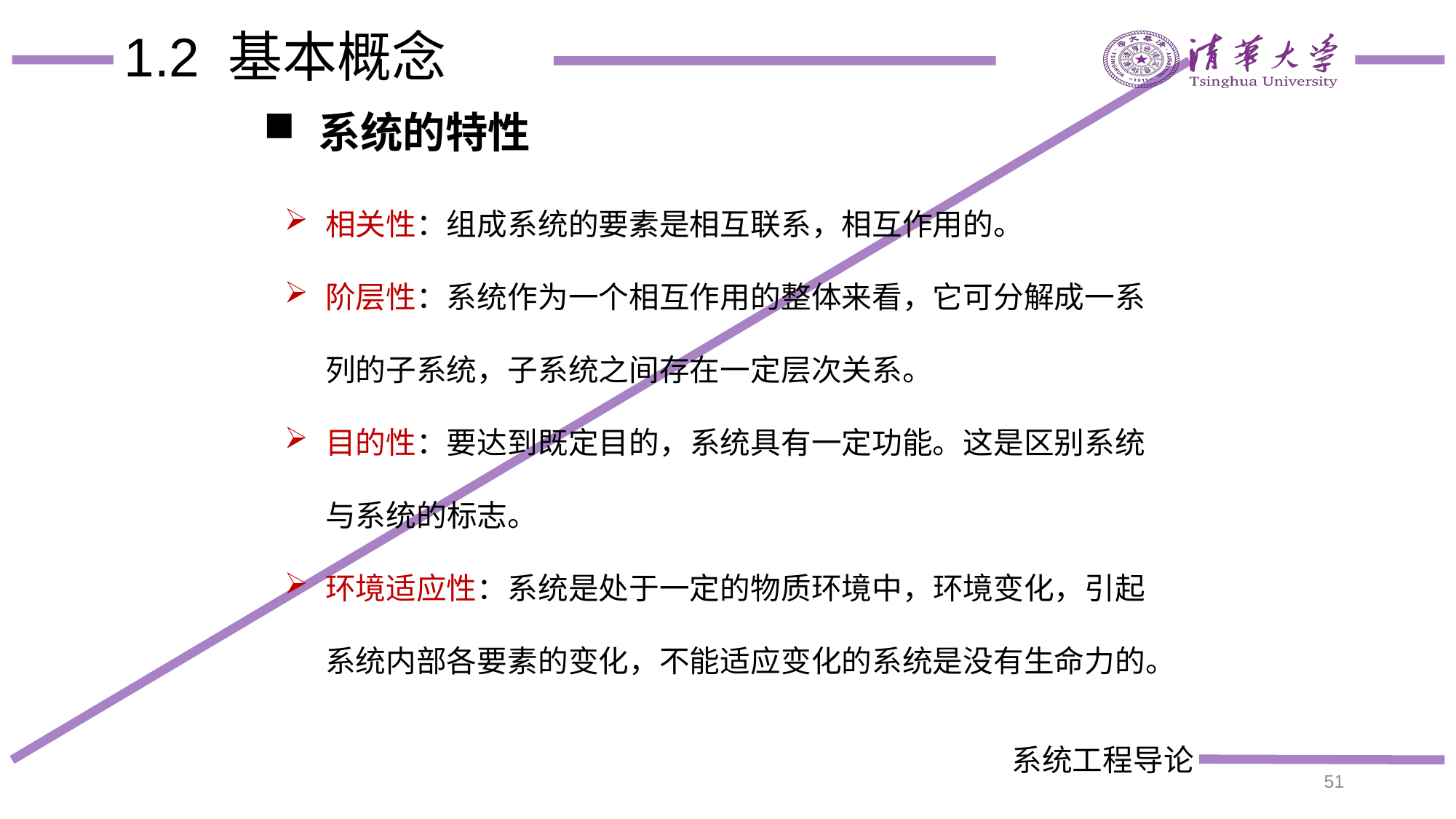

# 1.2 基本概念
系统的特性
相关性：组成系统的要素是相互联系，相互作用的。
阶层性：系统作为一个相互作用的整体来看，它可分解成一系列的子系统，子系统之间存在一定层次关系。
目的性：要达到既定目的，系统具有一定功能。这是区别系统与系统的标志。
环境适应性：系统是处于一定的物质环境中，环境变化，引起系统内部各要素的变化，不能适应变化的系统是没有生命力的。
51